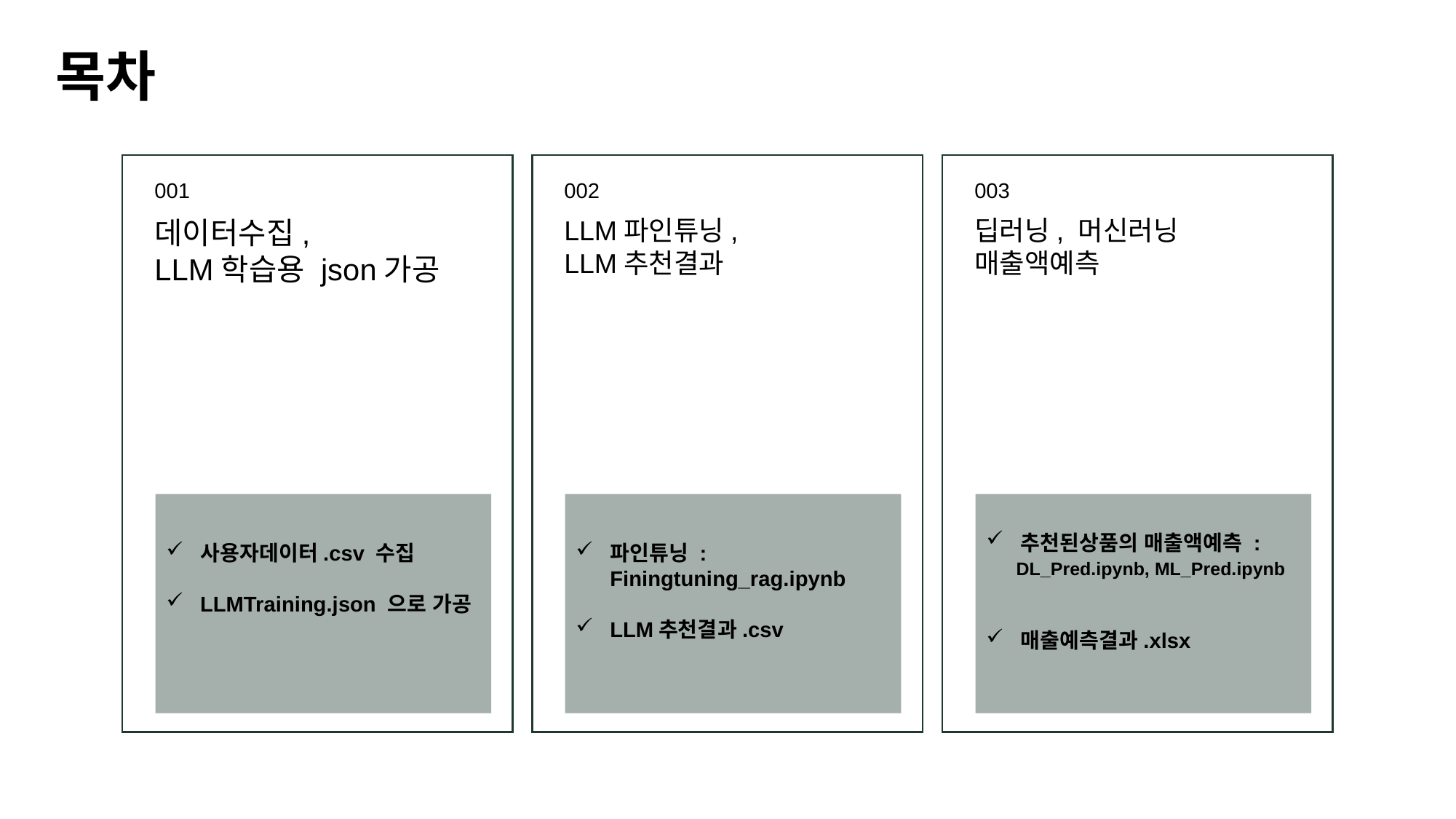

목차

001
002
003
데이터수집,
LLM학습용 json가공

LLM파인튜닝,
LLM추천결과
딥러닝, 머신러닝
매출액예측
사용자데이터.csv 수집

LLMTraining.json 으로 가공

파인튜닝 :  Finingtuning_rag.ipynb

LLM추천결과.csv

추천된상품의 매출액예측 :
     DL_Pred.ipynb, ML_Pred.ipynb

매출예측결과.xlsx